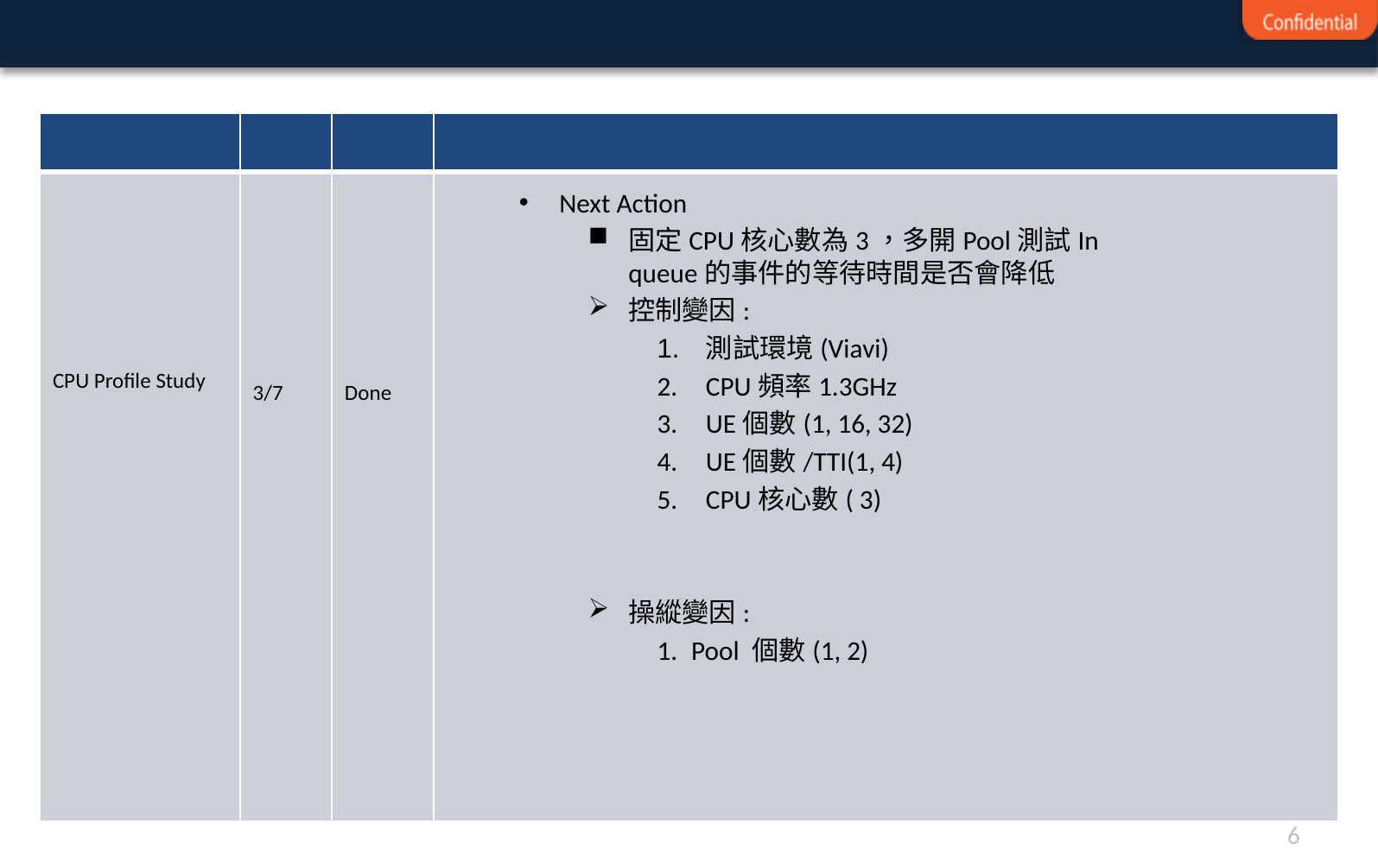

#
|  |  |  |  |
| --- | --- | --- | --- |
| CPU Profile Study | 3/7 | Done |  |
Next Action
固定CPU核心數為3，多開Pool測試In queue的事件的等待時間是否會降低
控制變因:
測試環境(Viavi)
CPU頻率1.3GHz
UE個數(1, 16, 32)
UE個數/TTI(1, 4)
CPU核心數( 3)

操縱變因:
Pool 個數(1, 2)

6